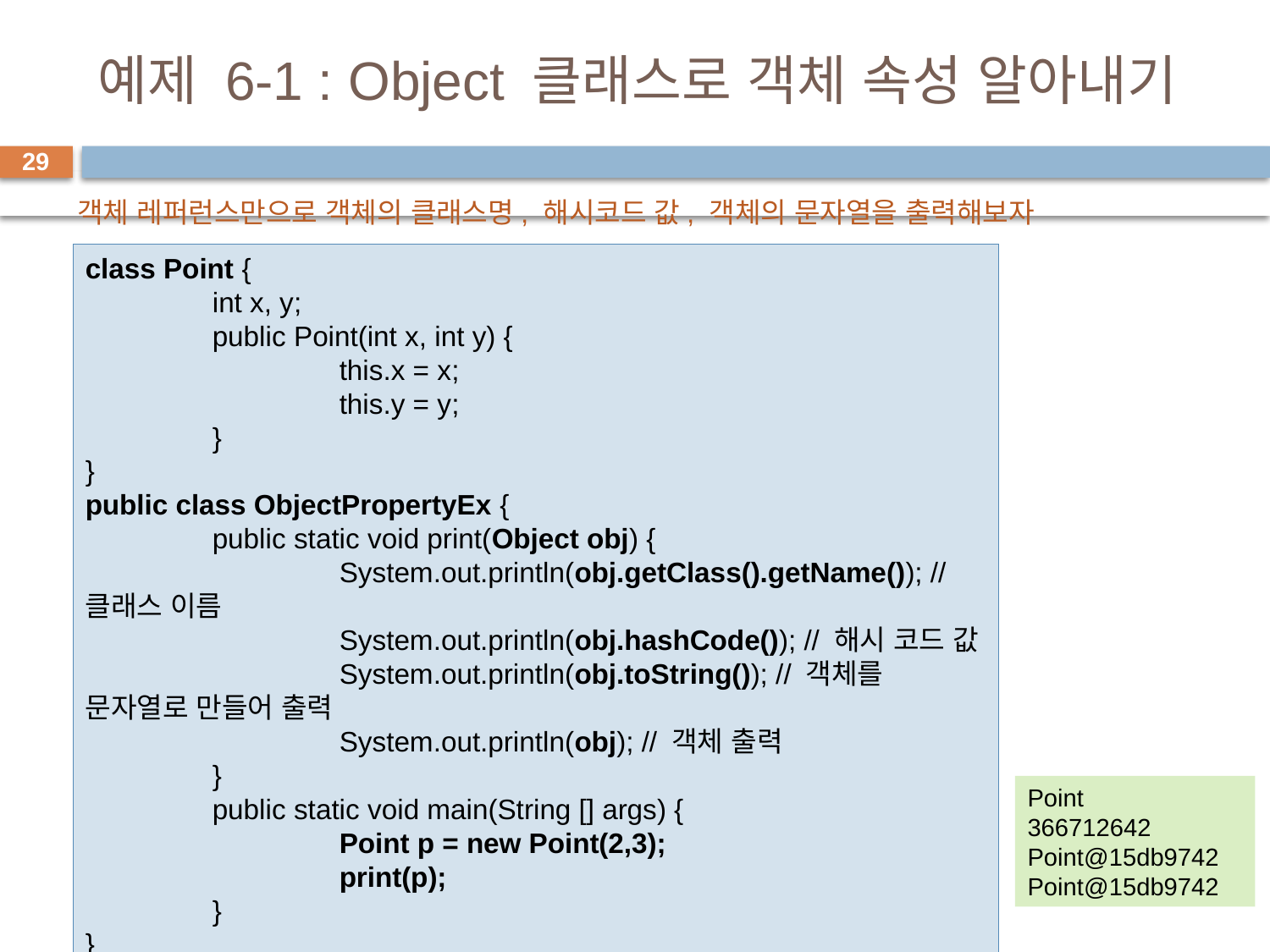

# 예제 6-1 : Object 클래스로 객체 속성 알아내기
29
객체 레퍼런스만으로 객체의 클래스명, 해시코드 값, 객체의 문자열을 출력해보자
class Point {
	int x, y;
	public Point(int x, int y) {
		this.x = x;
		this.y = y;
	}
}
public class ObjectPropertyEx {
	public static void print(Object obj) {
		System.out.println(obj.getClass().getName()); // 클래스 이름
		System.out.println(obj.hashCode()); // 해시 코드 값
		System.out.println(obj.toString()); // 객체를 문자열로 만들어 출력
		System.out.println(obj); // 객체 출력
	}
	public static void main(String [] args) {
		Point p = new Point(2,3);
		print(p);
	}
}
Point
366712642
Point@15db9742
Point@15db9742